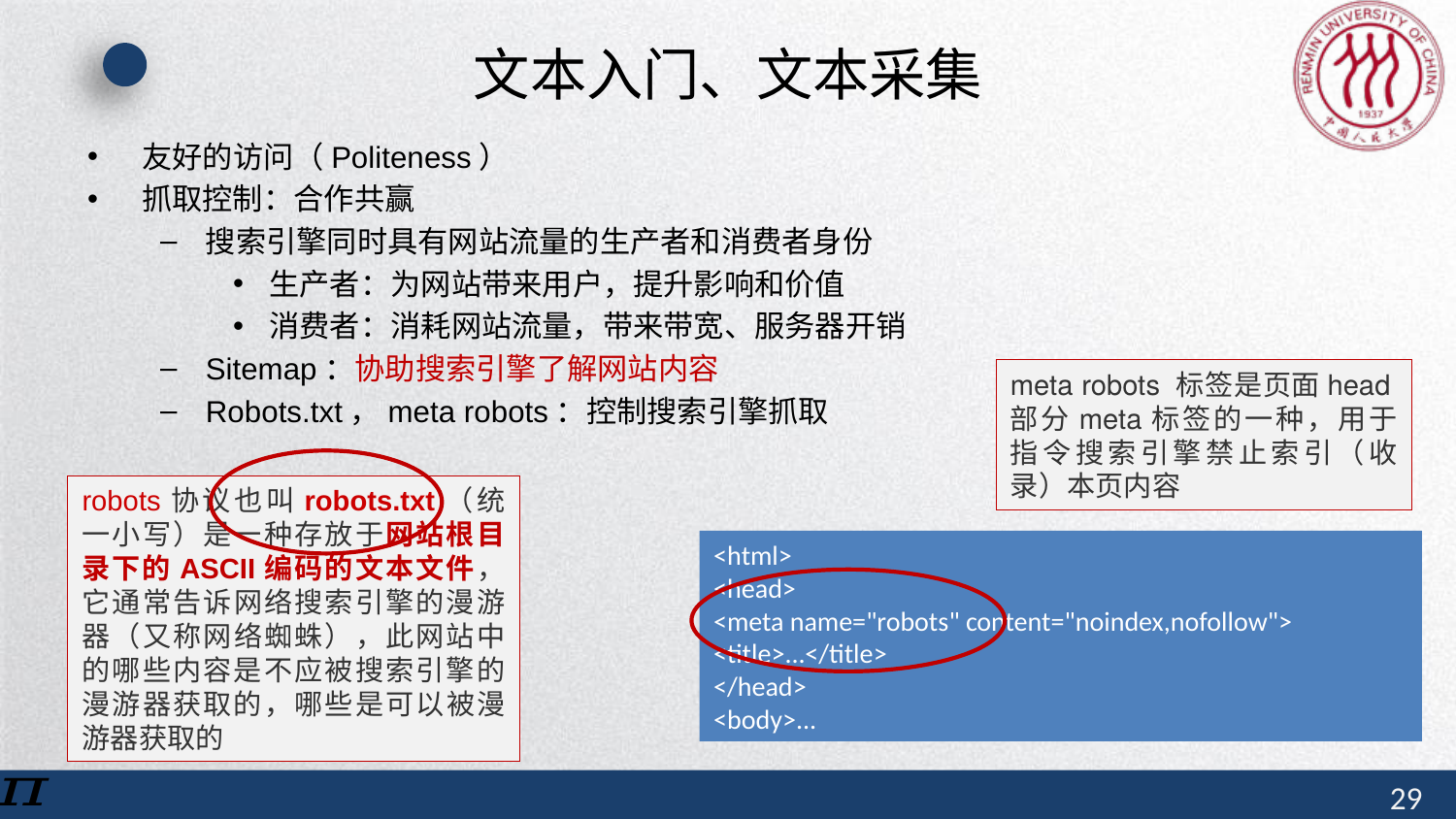

# 文本入门、文本采集
友好的访问（Politeness）
抓取控制：合作共赢
搜索引擎同时具有网站流量的生产者和消费者身份
生产者：为网站带来用户，提升影响和价值
消费者：消耗网站流量，带来带宽、服务器开销
Sitemap：协助搜索引擎了解网站内容
Robots.txt，meta robots：控制搜索引擎抓取

meta robots 标签是页面head部分meta标签的一种，用于指令搜索引擎禁止索引（收录）本页内容

robots协议也叫robots.txt（统一小写）是一种存放于网站根目录下的ASCII编码的文本文件，它通常告诉网络搜索引擎的漫游器（又称网络蜘蛛），此网站中的哪些内容是不应被搜索引擎的漫游器获取的，哪些是可以被漫游器获取的
<html>
<head>
<meta name="robots" content="noindex,nofollow">
<title>...</title>
</head>
<body>...